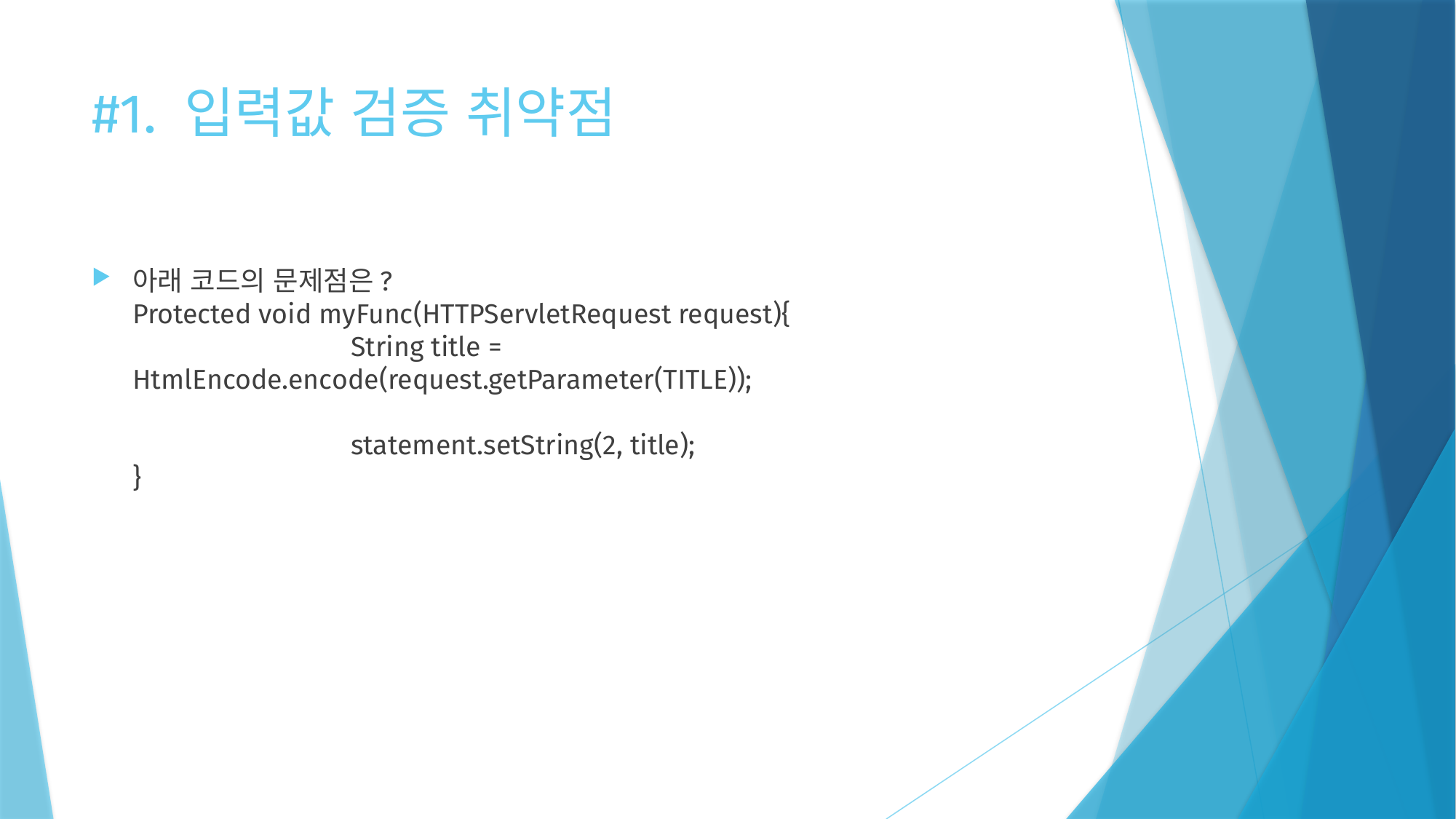

# #1. 입력값 검증 취약점
아래 코드의 문제점은?
Protected void myFunc(HTTPServletRequest request){
		String title = HtmlEncode.encode(request.getParameter(TITLE));
		statement.setString(2, title);
}